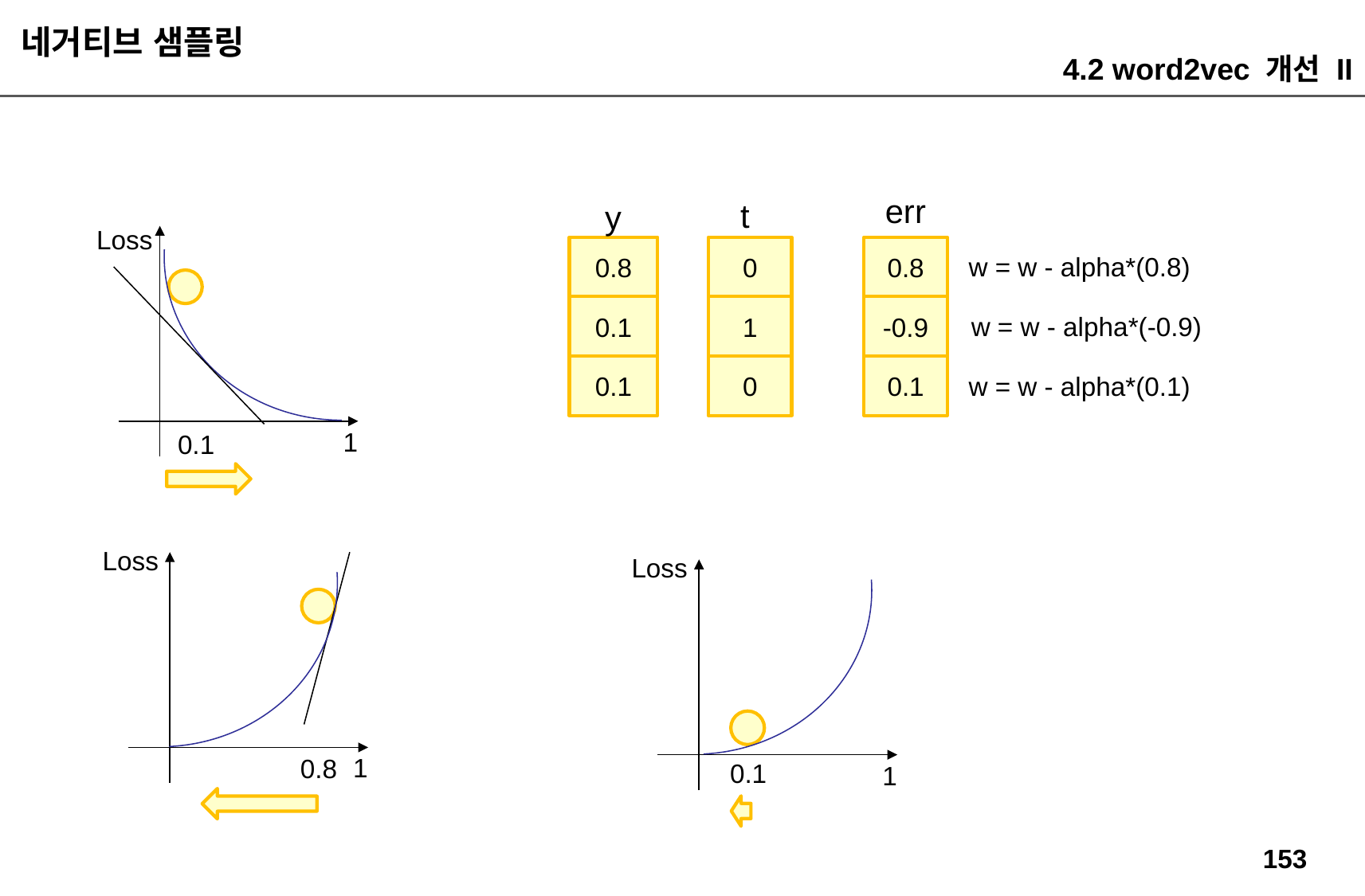

네거티브 샘플링
4.2 word2vec 개선 II

err
t
y
Loss
0.8
0
0.8
w = w - alpha*(0.8)

0.1
1
-0.9
w = w - alpha*(-0.9)
0.1
0
0.1
w = w - alpha*(0.1)

1
0.1

Loss
Loss

1
0.8
0.1
1